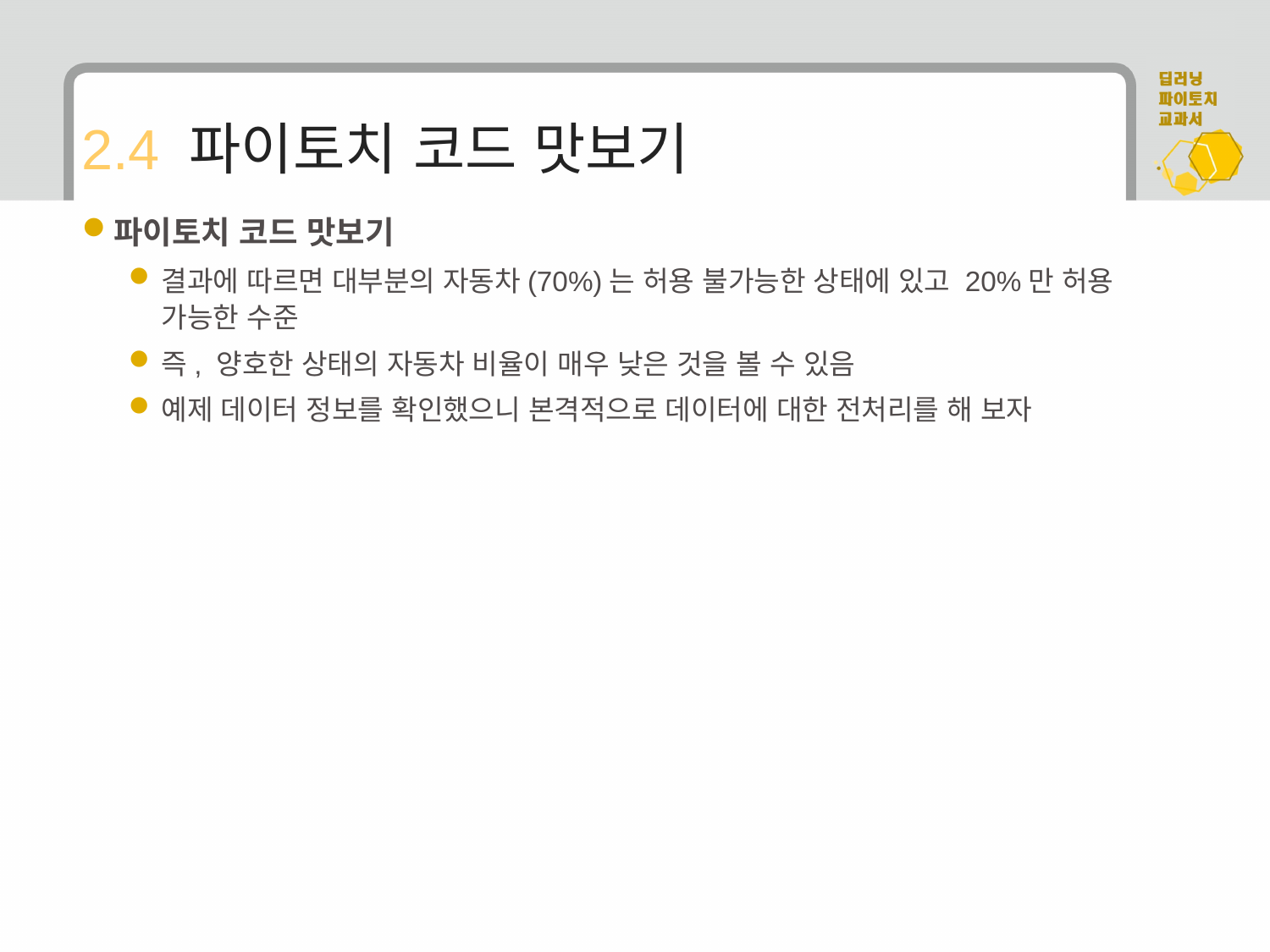

# 2.4 파이토치 코드 맛보기
파이토치 코드 맛보기
결과에 따르면 대부분의 자동차(70%)는 허용 불가능한 상태에 있고 20%만 허용 가능한 수준
즉, 양호한 상태의 자동차 비율이 매우 낮은 것을 볼 수 있음
예제 데이터 정보를 확인했으니 본격적으로 데이터에 대한 전처리를 해 보자